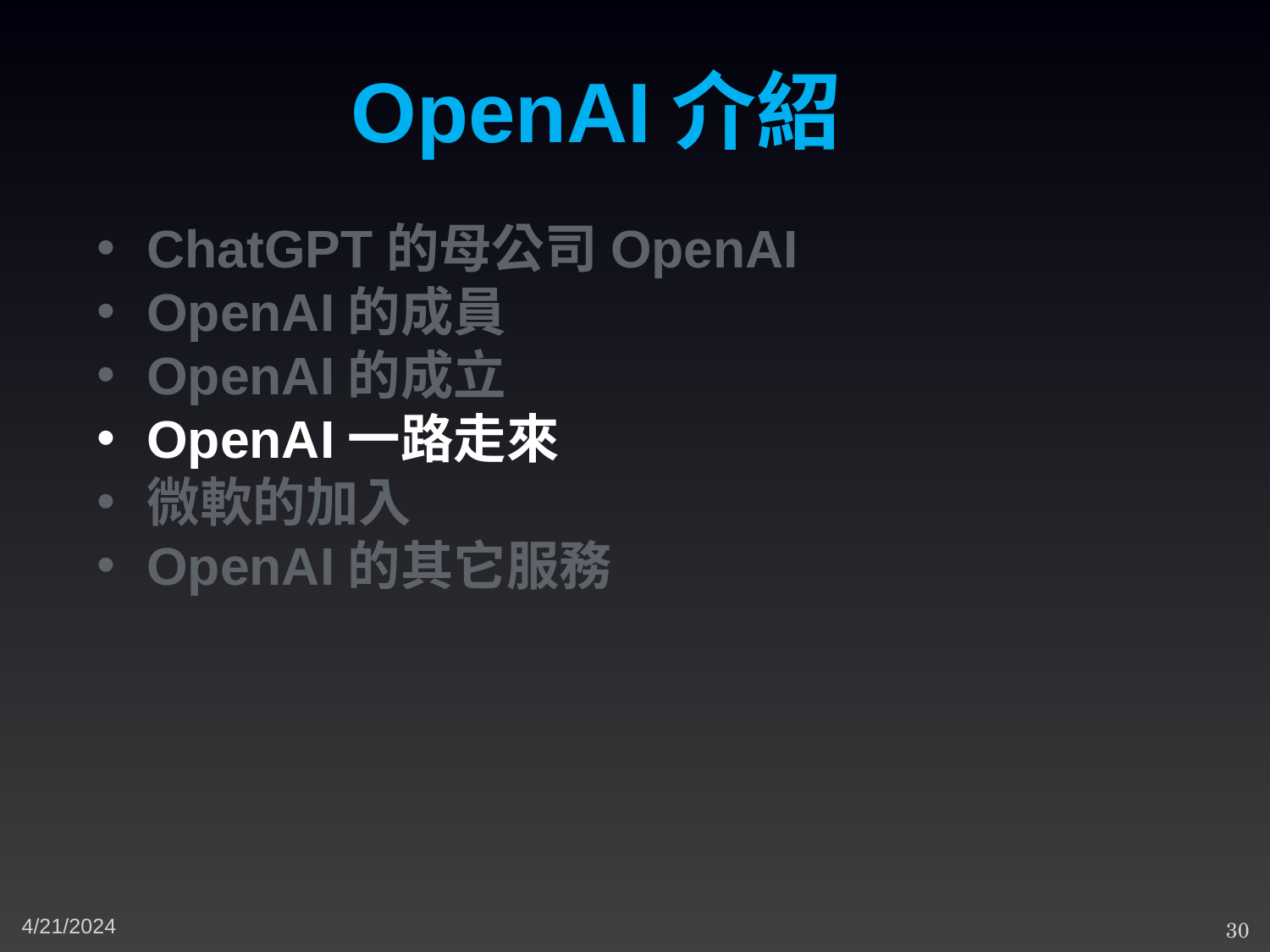

OpenAI介紹
ChatGPT的母公司OpenAI
OpenAI的成員
OpenAI的成立
OpenAI一路走來
微軟的加入
OpenAI的其它服務
4/21/2024
30